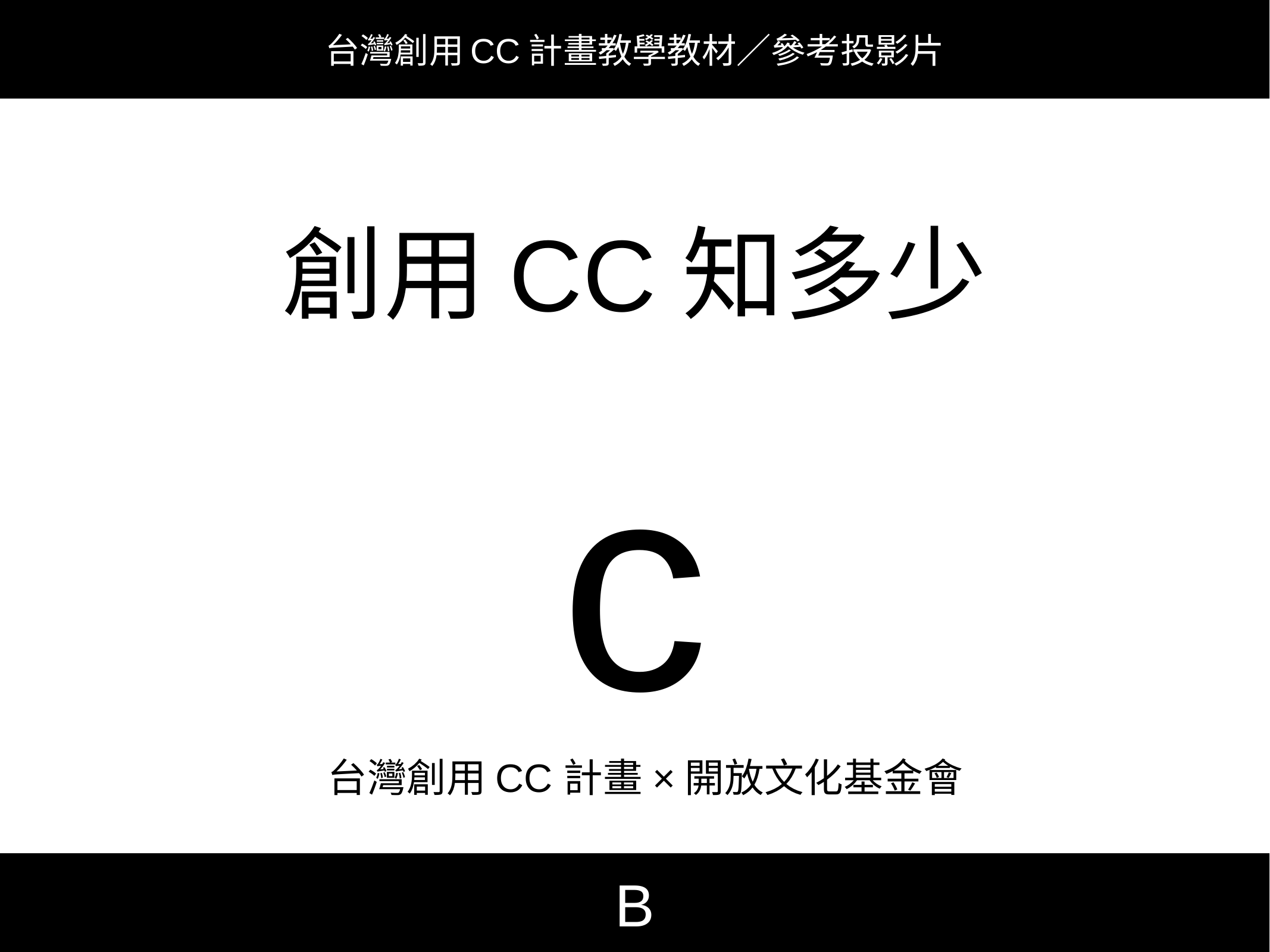

台灣創用 CC 計畫教學教材／參考投影片
創用 CC 知多少
c
台灣創用 CC 計畫×開放文化基金會

B